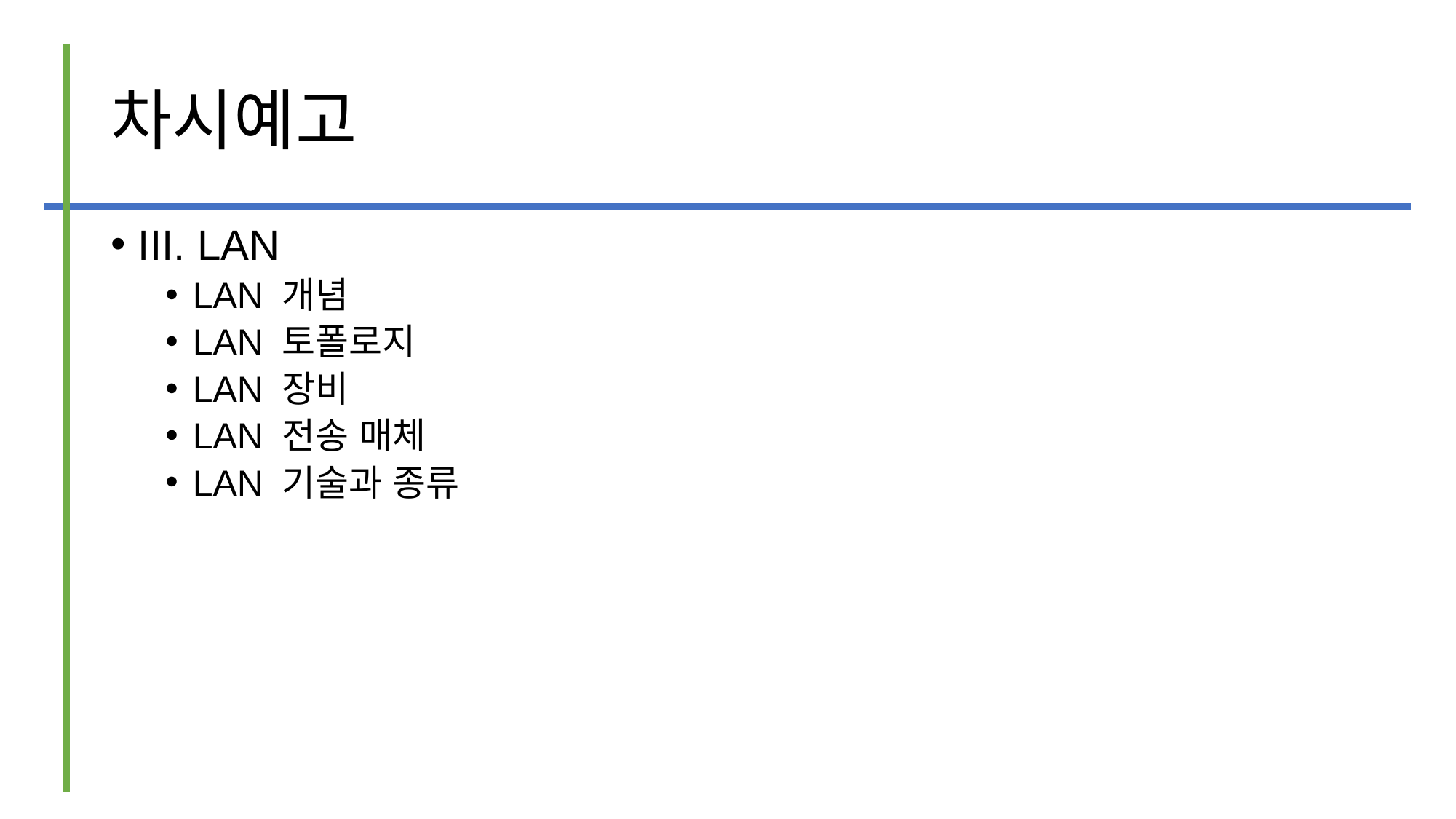

# 차시예고
III. LAN
LAN 개념
LAN 토폴로지
LAN 장비
LAN 전송 매체
LAN 기술과 종류